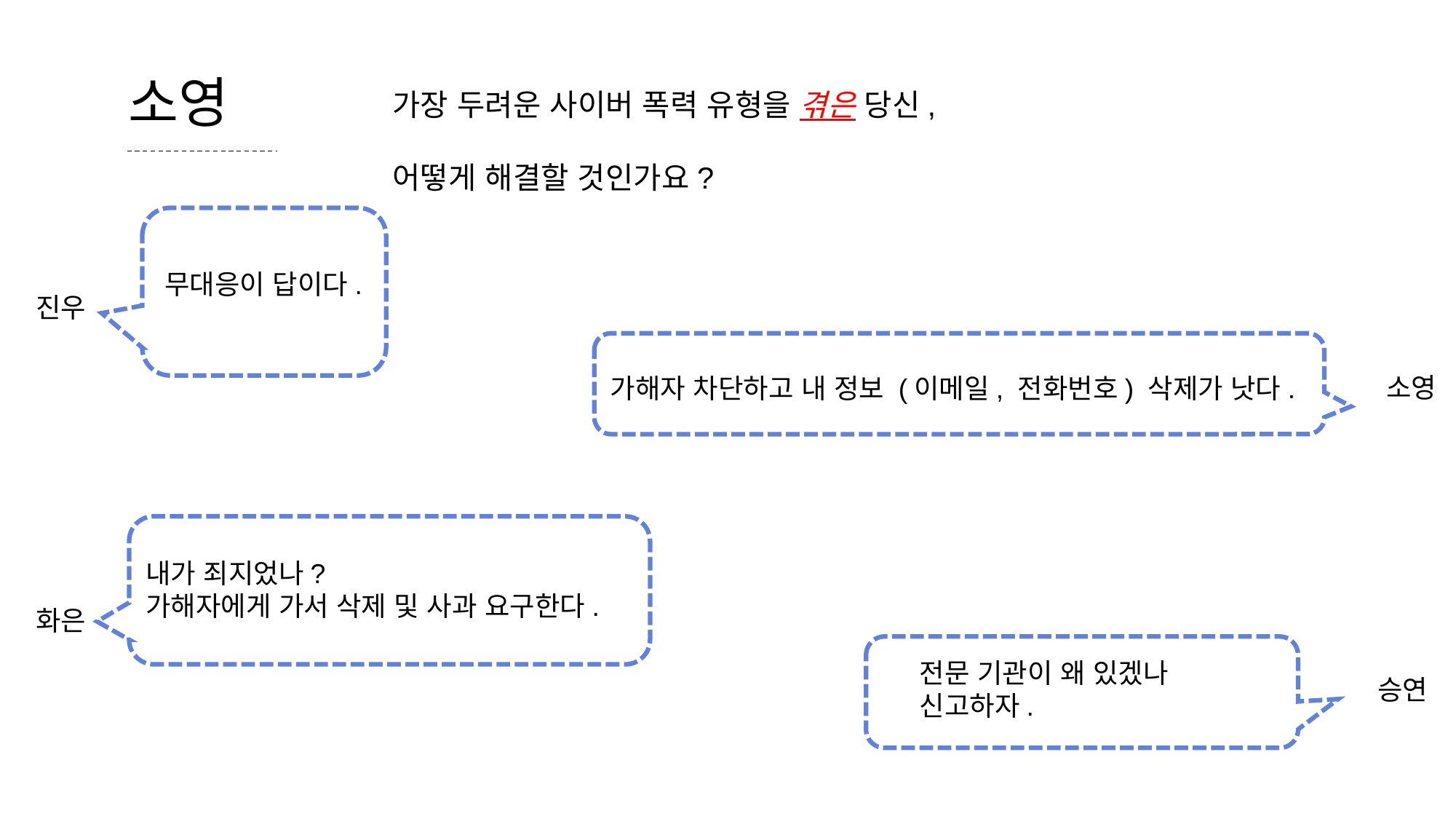

가장 두려운 사이버 폭력 유형을 겪은 당신,
어떻게 해결할 것인가요?
소영

무대응이 답이다.
진우

소영
가해자 차단하고 내 정보 (이메일, 전화번호) 삭제가 낫다.

내가 죄지었나?
가해자에게 가서 삭제 및 사과 요구한다.
화은

전문 기관이 왜 있겠나
신고하자.
승연